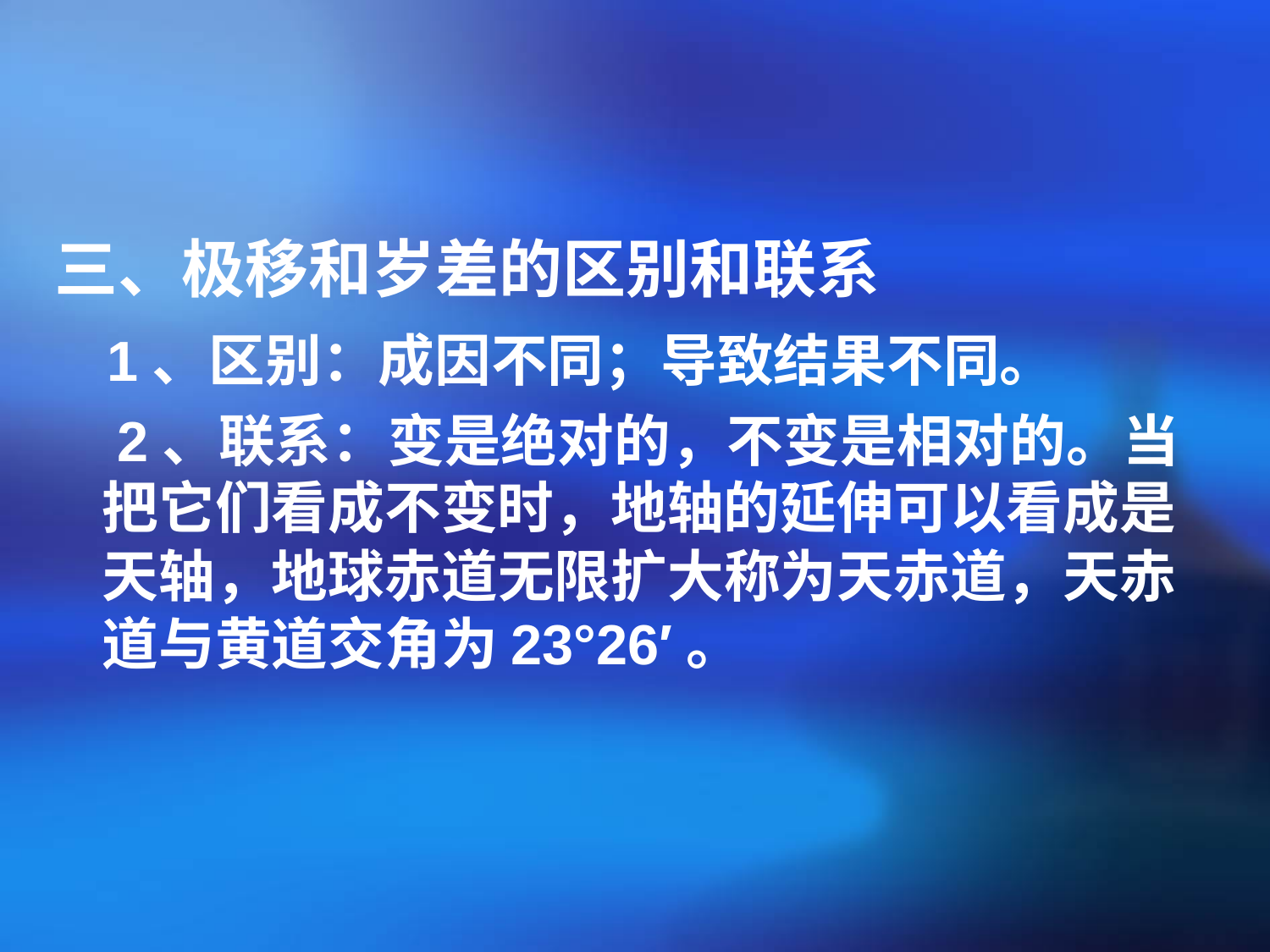

三、极移和岁差的区别和联系
   1、区别：成因不同；导致结果不同。
    2、联系：变是绝对的，不变是相对的。当把它们看成不变时，地轴的延伸可以看成是天轴，地球赤道无限扩大称为天赤道，天赤道与黄道交角为23°26′。